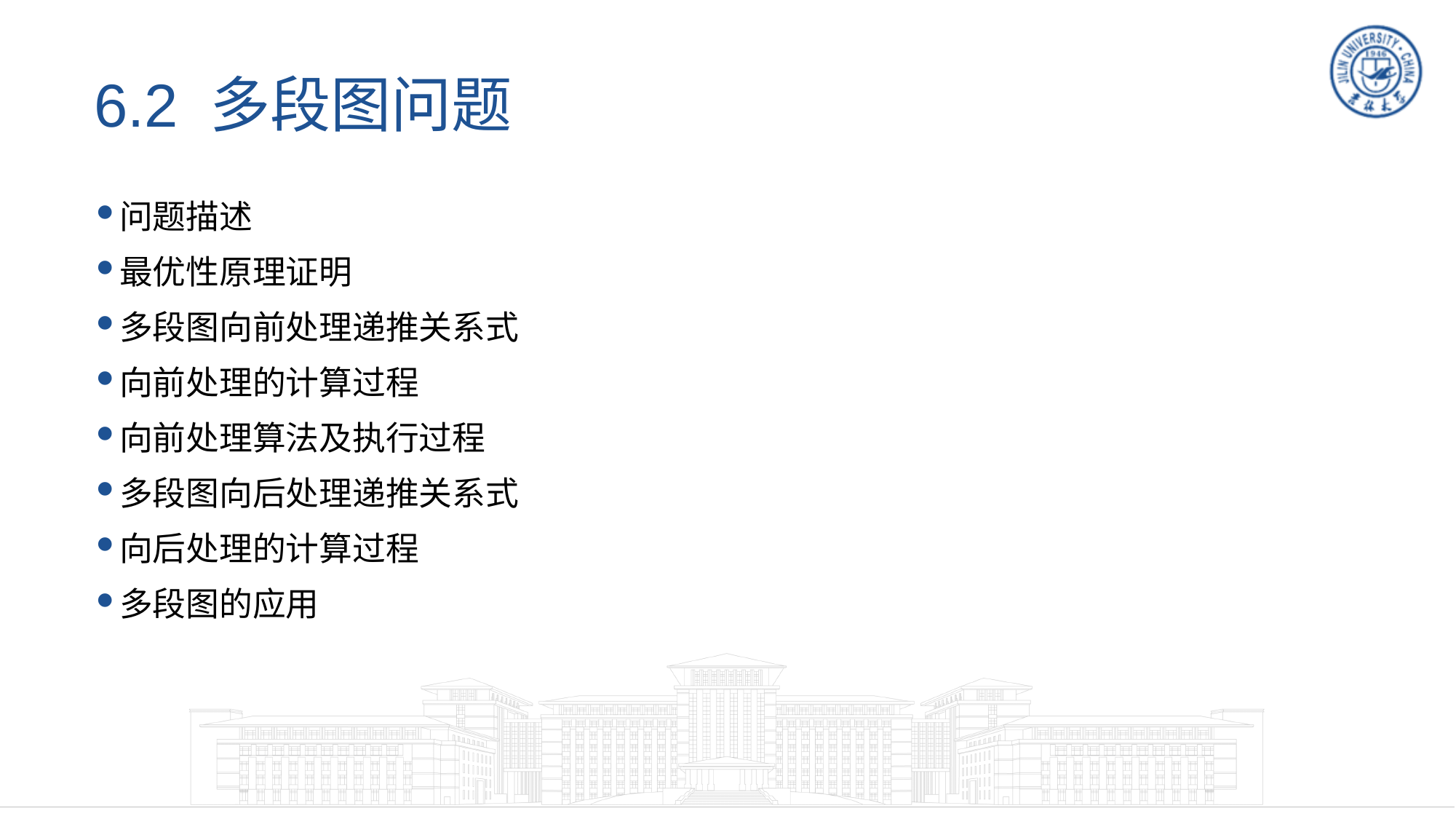

# 6.2 多段图问题
问题描述
最优性原理证明
多段图向前处理递推关系式
向前处理的计算过程
向前处理算法及执行过程
多段图向后处理递推关系式
向后处理的计算过程
多段图的应用
16